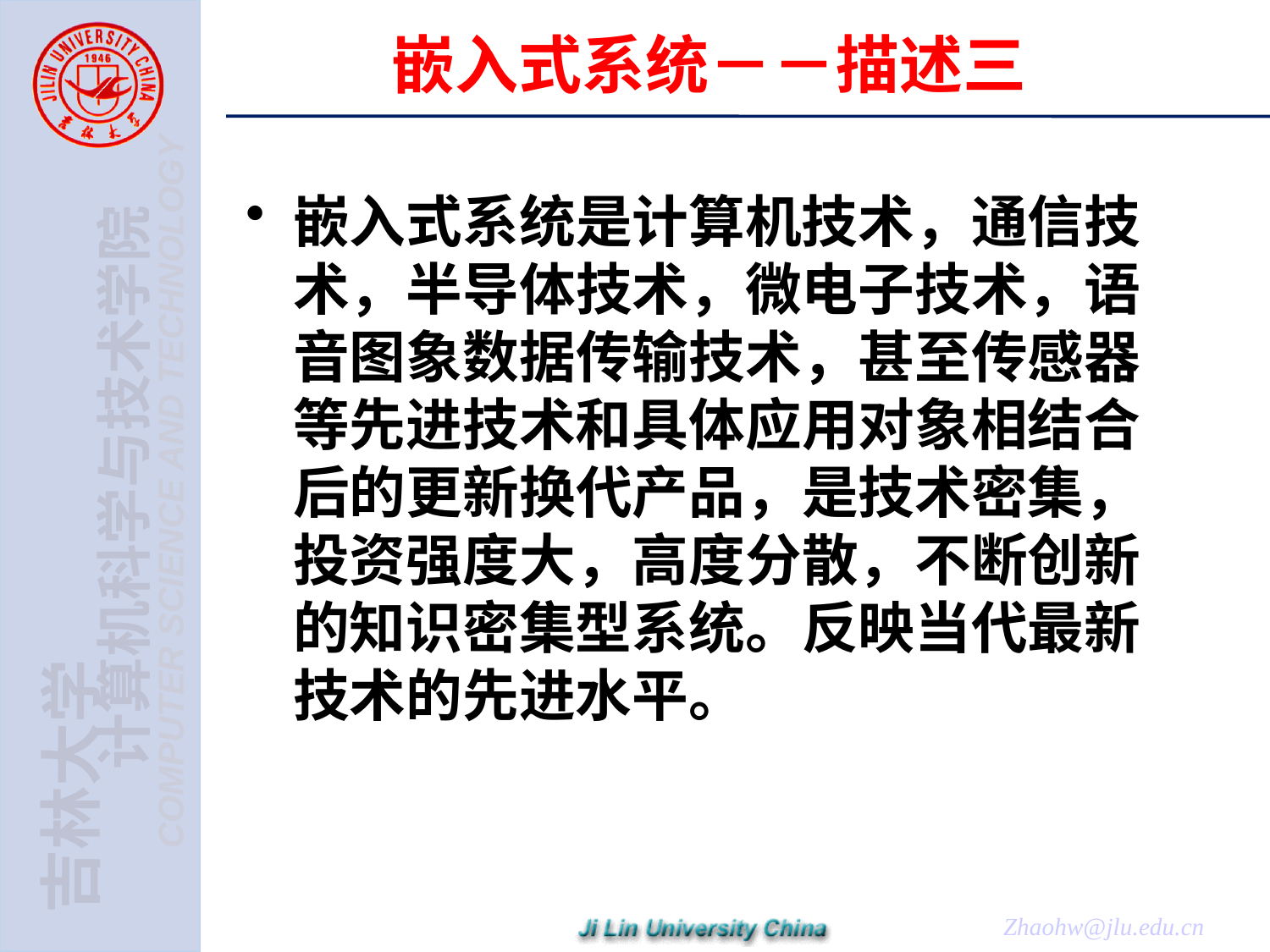

# 嵌入式系统－－描述三
嵌入式系统是计算机技术，通信技术，半导体技术，微电子技术，语音图象数据传输技术，甚至传感器等先进技术和具体应用对象相结合后的更新换代产品，是技术密集，投资强度大，高度分散，不断创新的知识密集型系统。反映当代最新技术的先进水平。